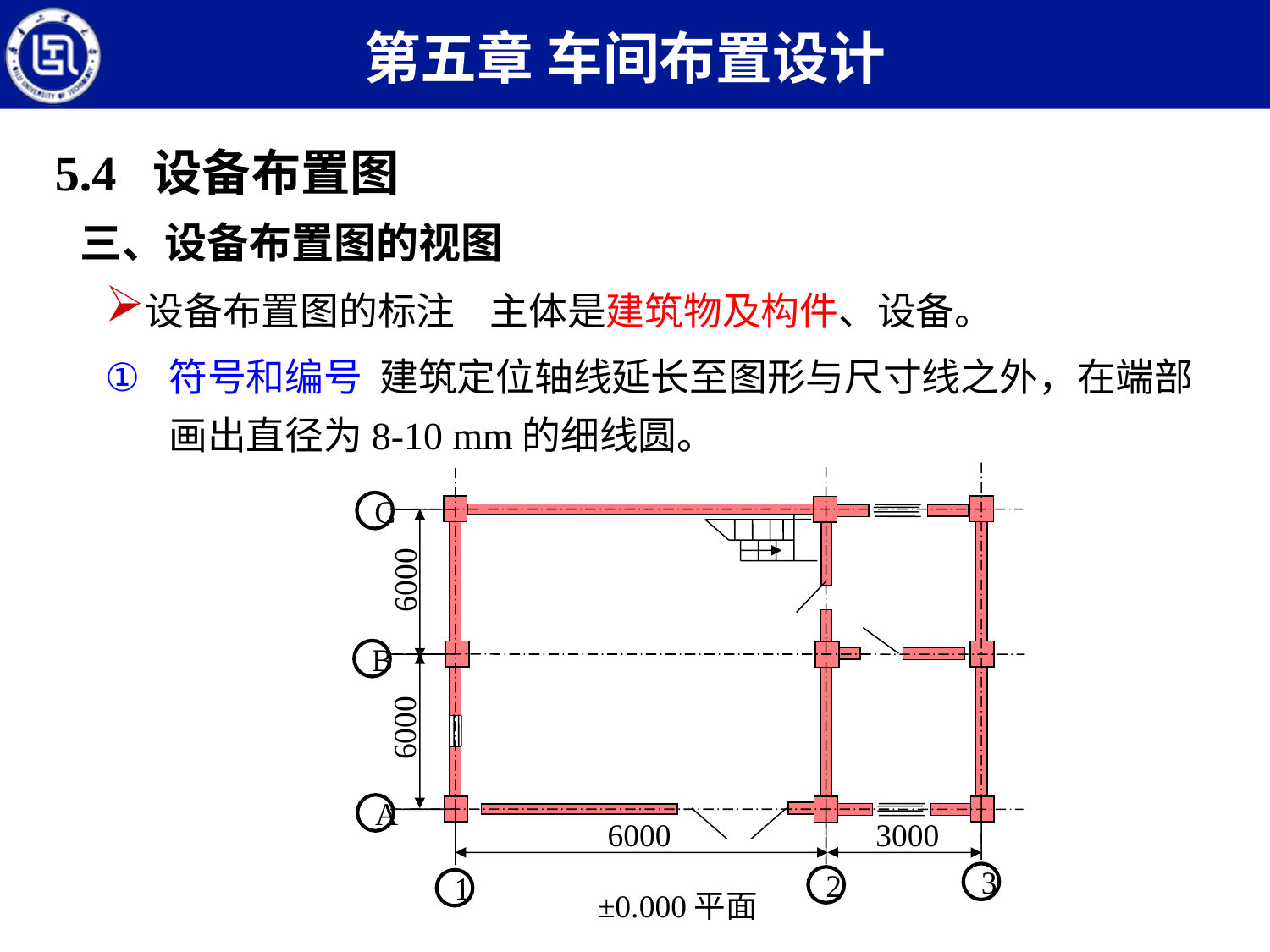

第五章 车间布置设计
5.4  设备布置图
三、设备布置图的视图
设备布置图的标注    主体是建筑物及构件、设备。
符号和编号  建筑定位轴线延长至图形与尺寸线之外，在端部画出直径为8-10 mm的细线圆。

C

      6000

B

     6000
A

     6000
      3000

3
2
1
±0.000平面